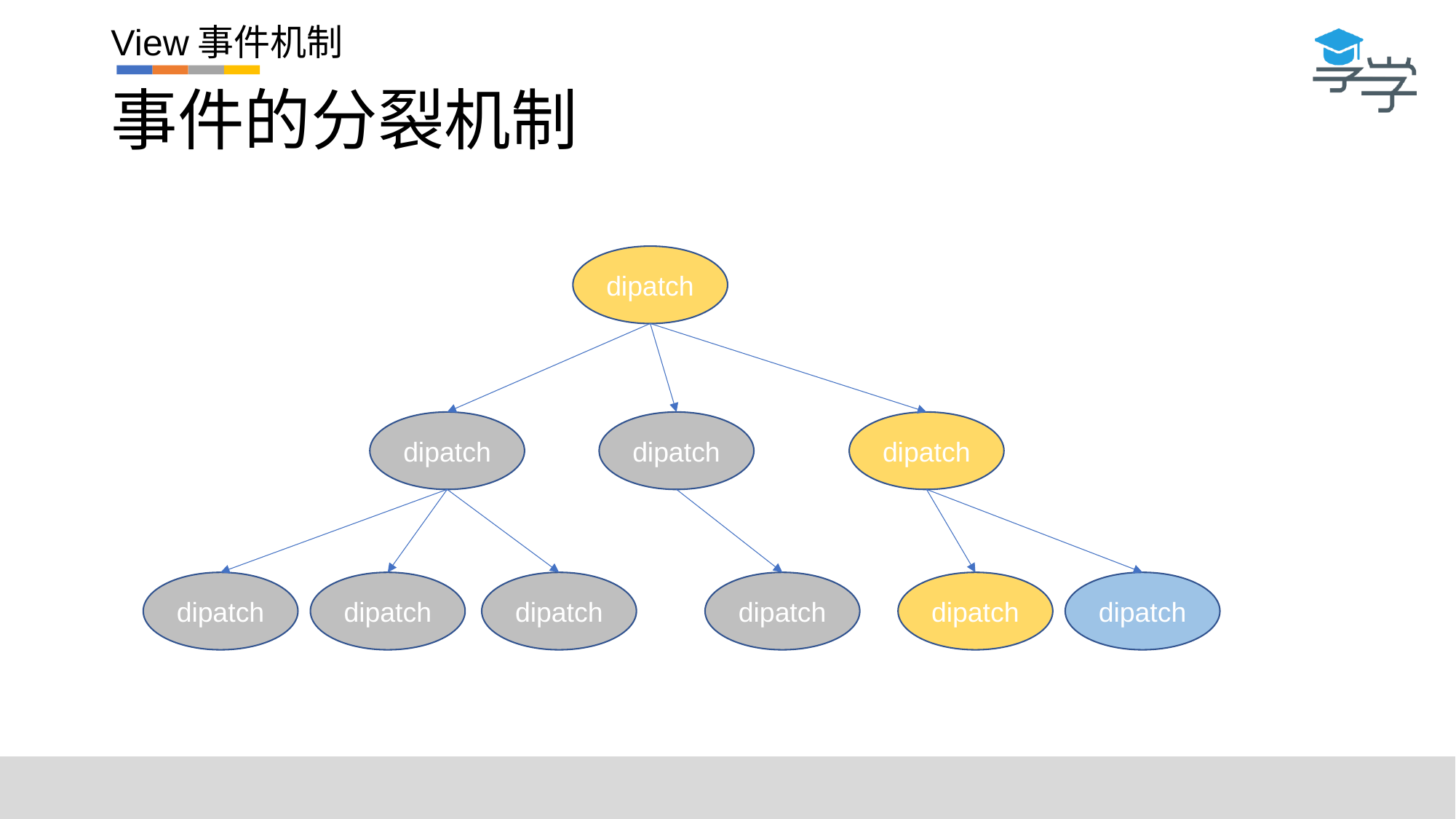

# 事件的分裂机制
View事件机制

dipatch
dipatch
dipatch
dipatch
dipatch
dipatch
dipatch
dipatch
dipatch
dipatch